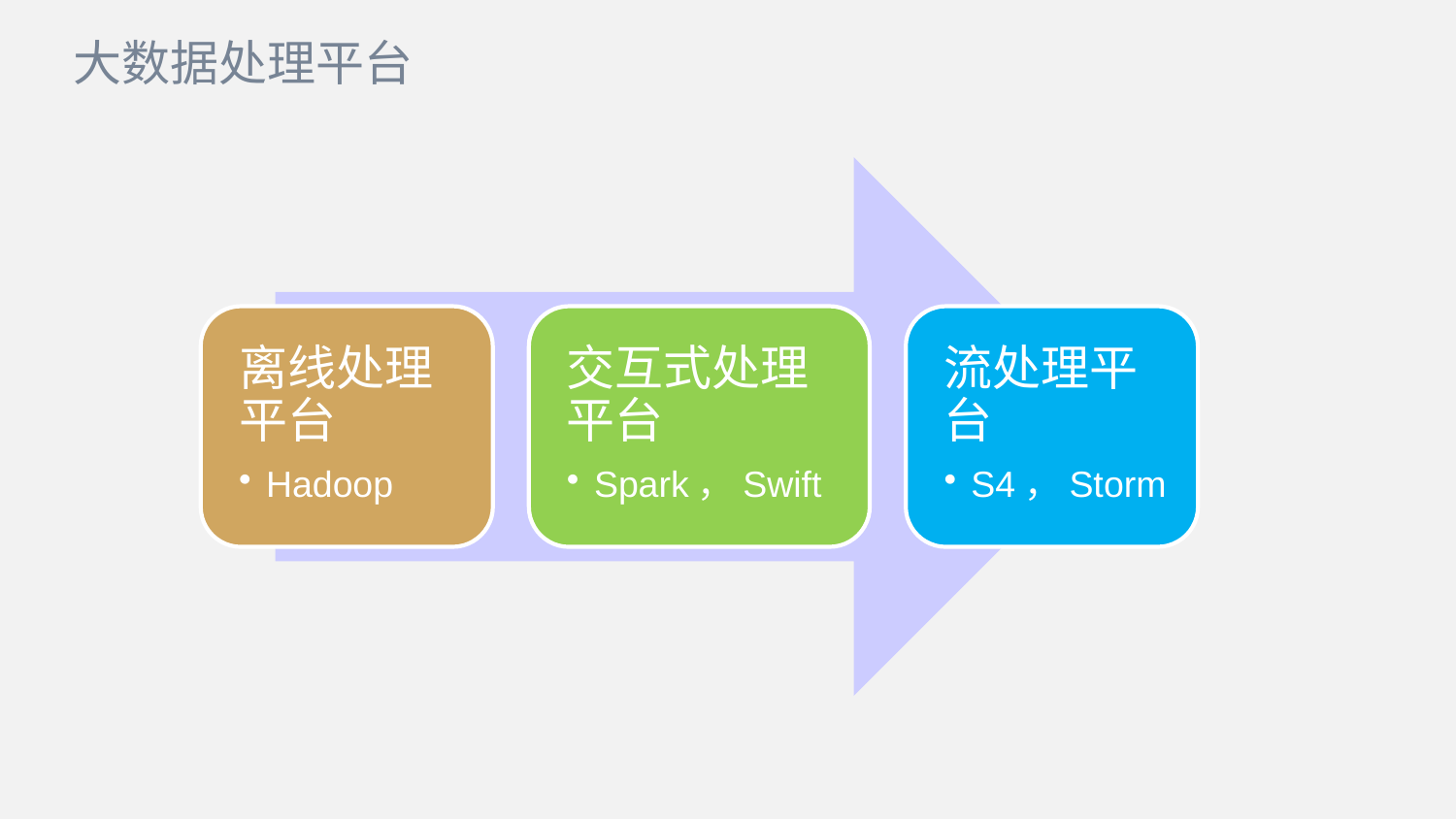

大数据处理平台
离线处理平台
Hadoop
交互式处理平台
Spark，Swift
流处理平台
S4，Storm